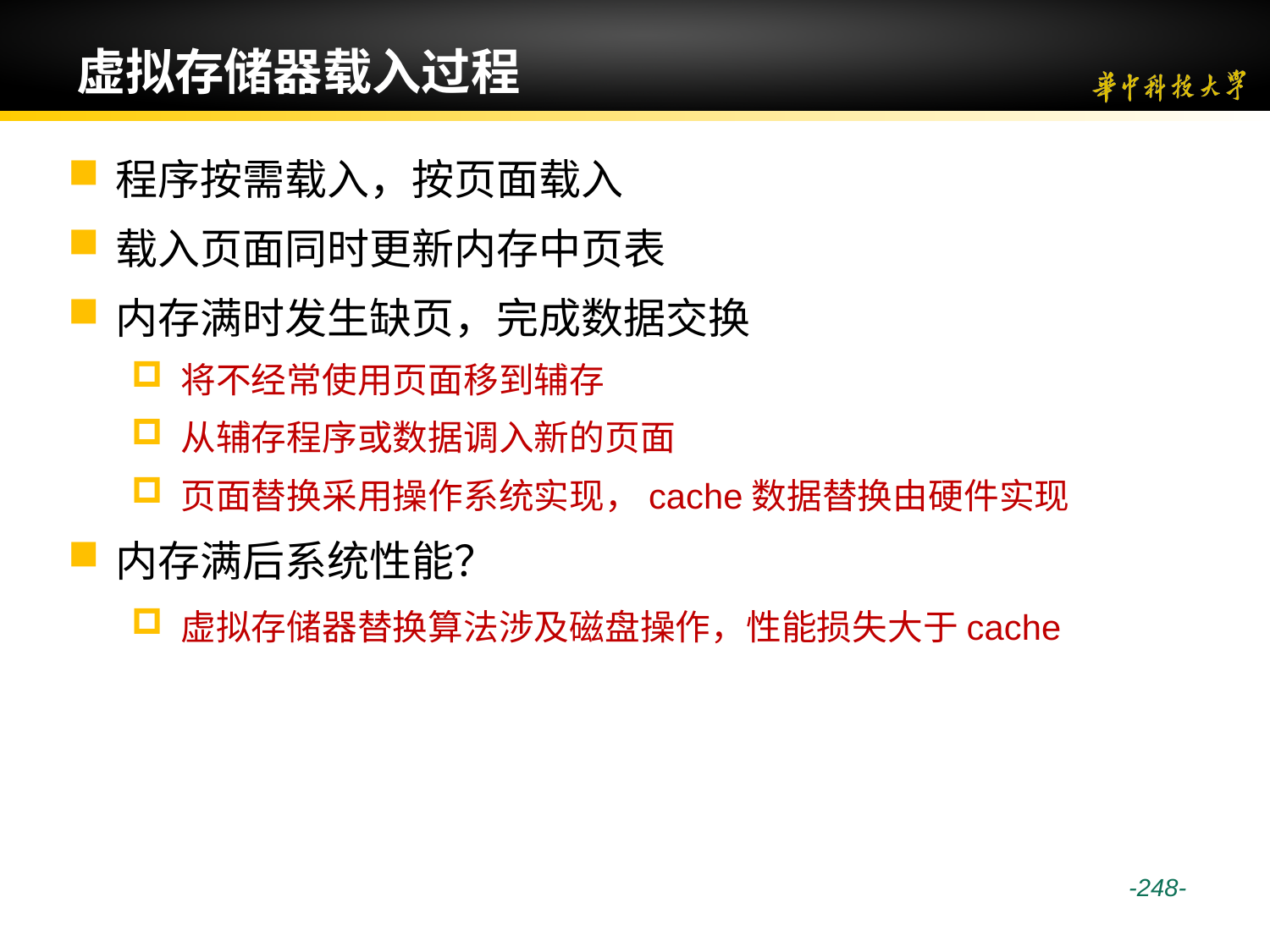

# 虚拟存储器载入过程
程序按需载入，按页面载入
载入页面同时更新内存中页表
内存满时发生缺页，完成数据交换
将不经常使用页面移到辅存
从辅存程序或数据调入新的页面
页面替换采用操作系统实现，cache数据替换由硬件实现
内存满后系统性能？
虚拟存储器替换算法涉及磁盘操作，性能损失大于cache

 -248-